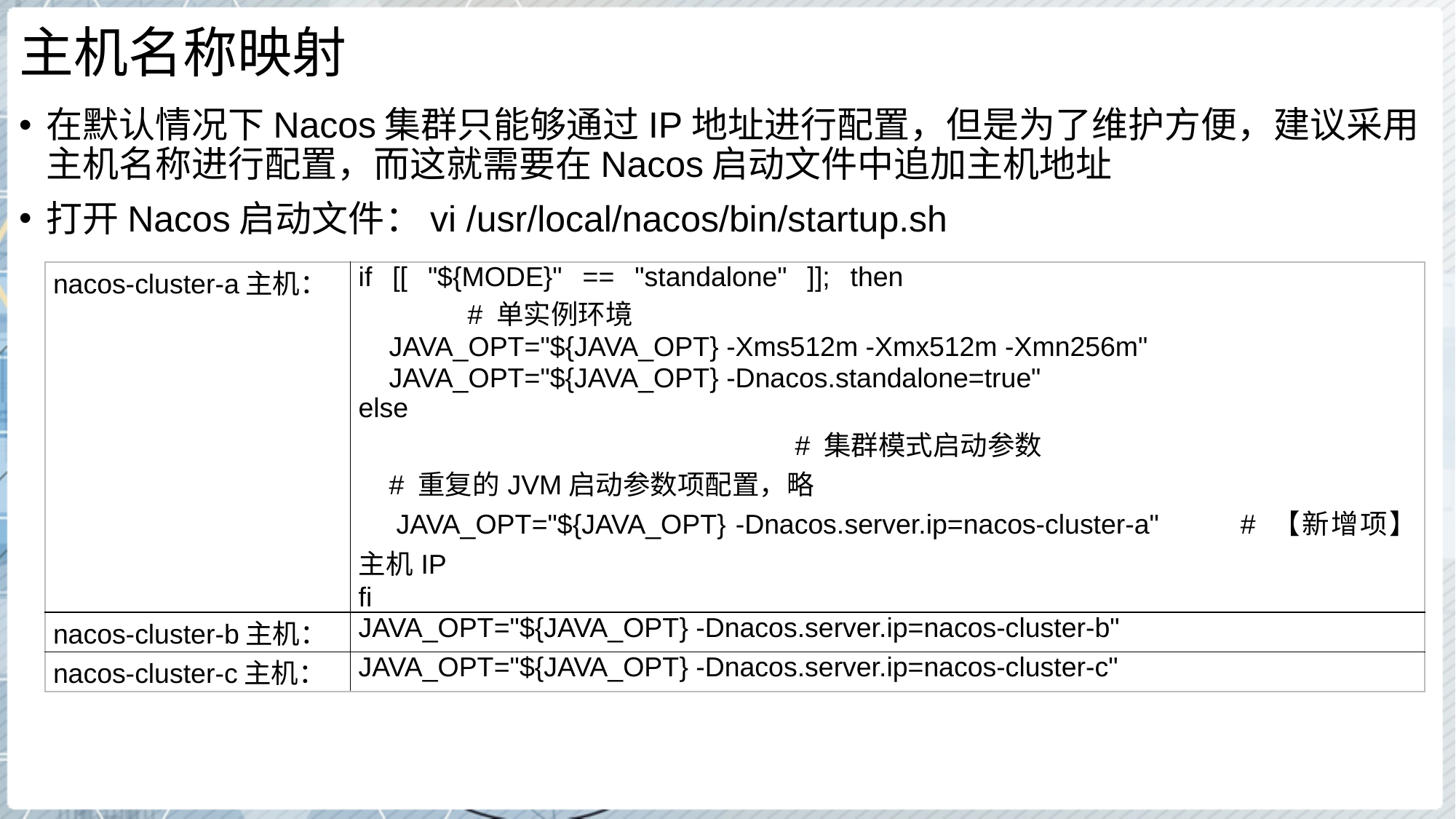

# 主机名称映射
在默认情况下Nacos集群只能够通过IP地址进行配置，但是为了维护方便，建议采用主机名称进行配置，而这就需要在Nacos启动文件中追加主机地址
打开Nacos启动文件：vi /usr/local/nacos/bin/startup.sh

| nacos-cluster-a主机： | if [[ "${MODE}" == "standalone" ]]; then # 单实例环境 JAVA\_OPT="${JAVA\_OPT} -Xms512m -Xmx512m -Xmn256m" JAVA\_OPT="${JAVA\_OPT} -Dnacos.standalone=true" else # 集群模式启动参数 # 重复的JVM启动参数项配置，略 JAVA\_OPT="${JAVA\_OPT} -Dnacos.server.ip=nacos-cluster-a" # 【新增项】主机IP fi |
| --- | --- |
| nacos-cluster-b主机： | JAVA\_OPT="${JAVA\_OPT} -Dnacos.server.ip=nacos-cluster-b" |
| nacos-cluster-c主机： | JAVA\_OPT="${JAVA\_OPT} -Dnacos.server.ip=nacos-cluster-c" |